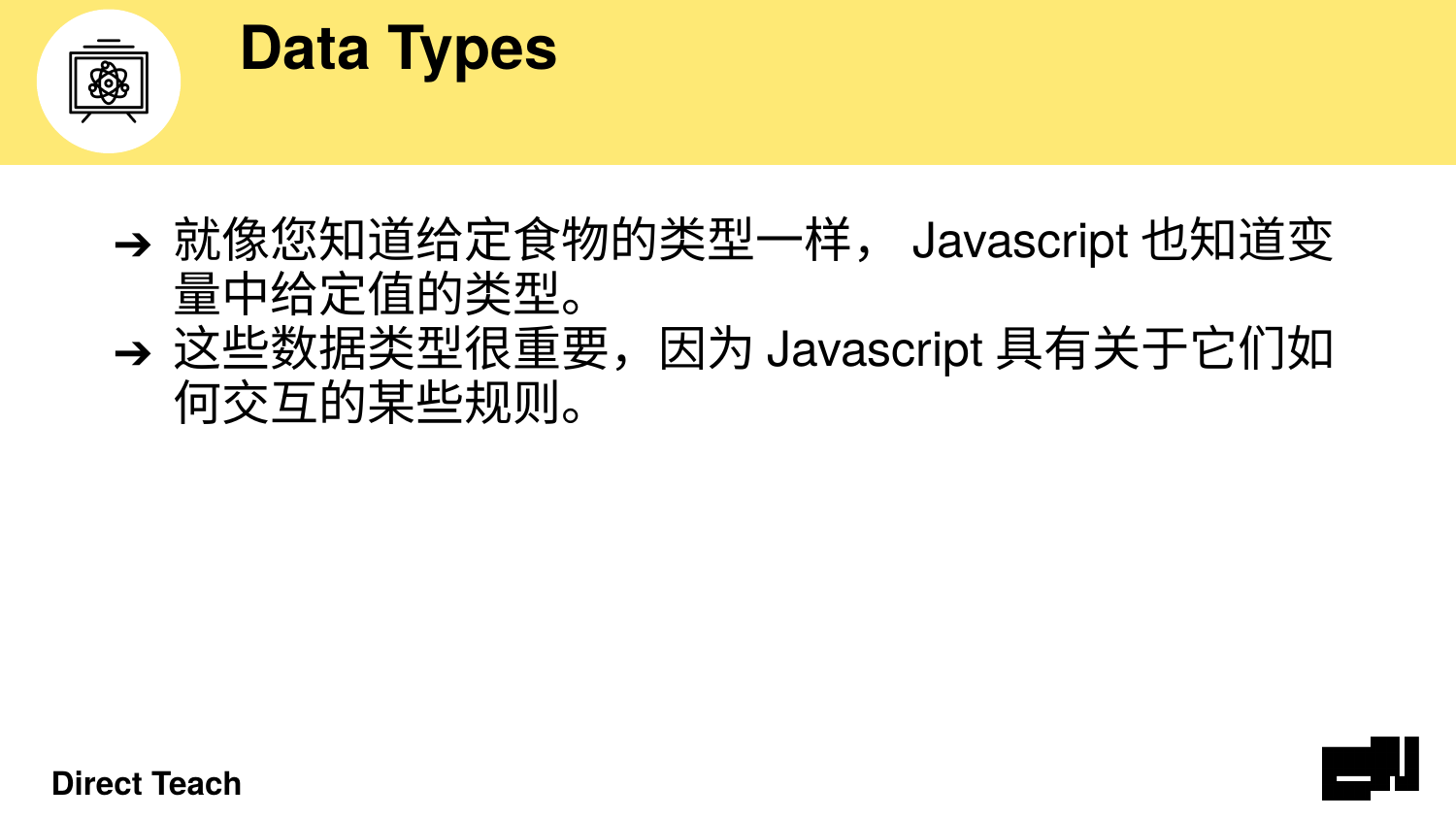

# Data Types
就像您知道给定食物的类型一样，Javascript也知道变量中给定值的类型。
这些数据类型很重要，因为Javascript具有关于它们如何交互的某些规则。